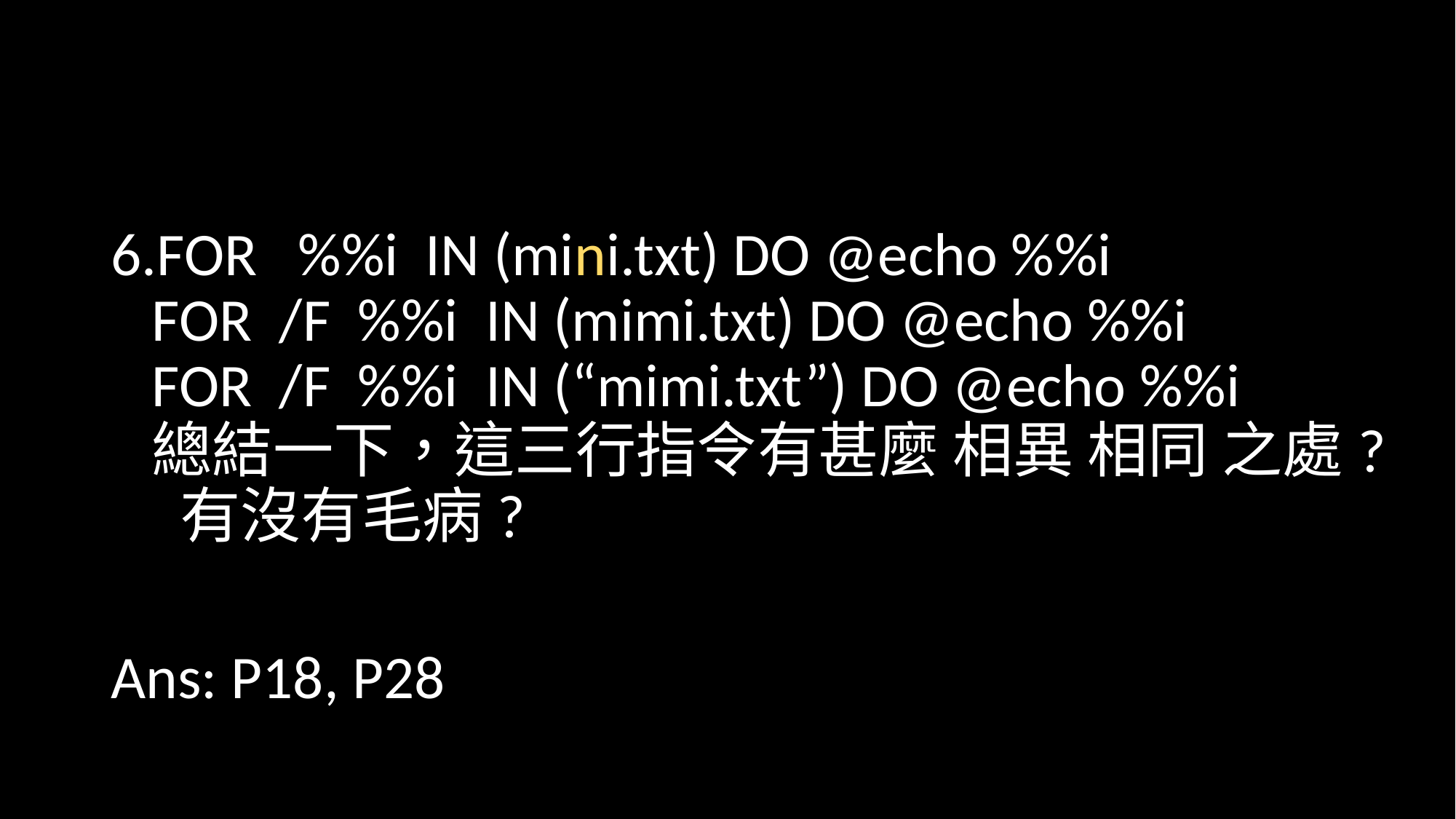

#
FOR   %%i  IN (mini.txt) DO @echo %%i
FOR  /F  %%i  IN (mimi.txt) DO @echo %%i
FOR  /F  %%i  IN (“mimi.txt”) DO @echo %%i
總結一下，這三行指令有甚麼 相異 相同 之處? 有沒有毛病?

Ans: P18, P28